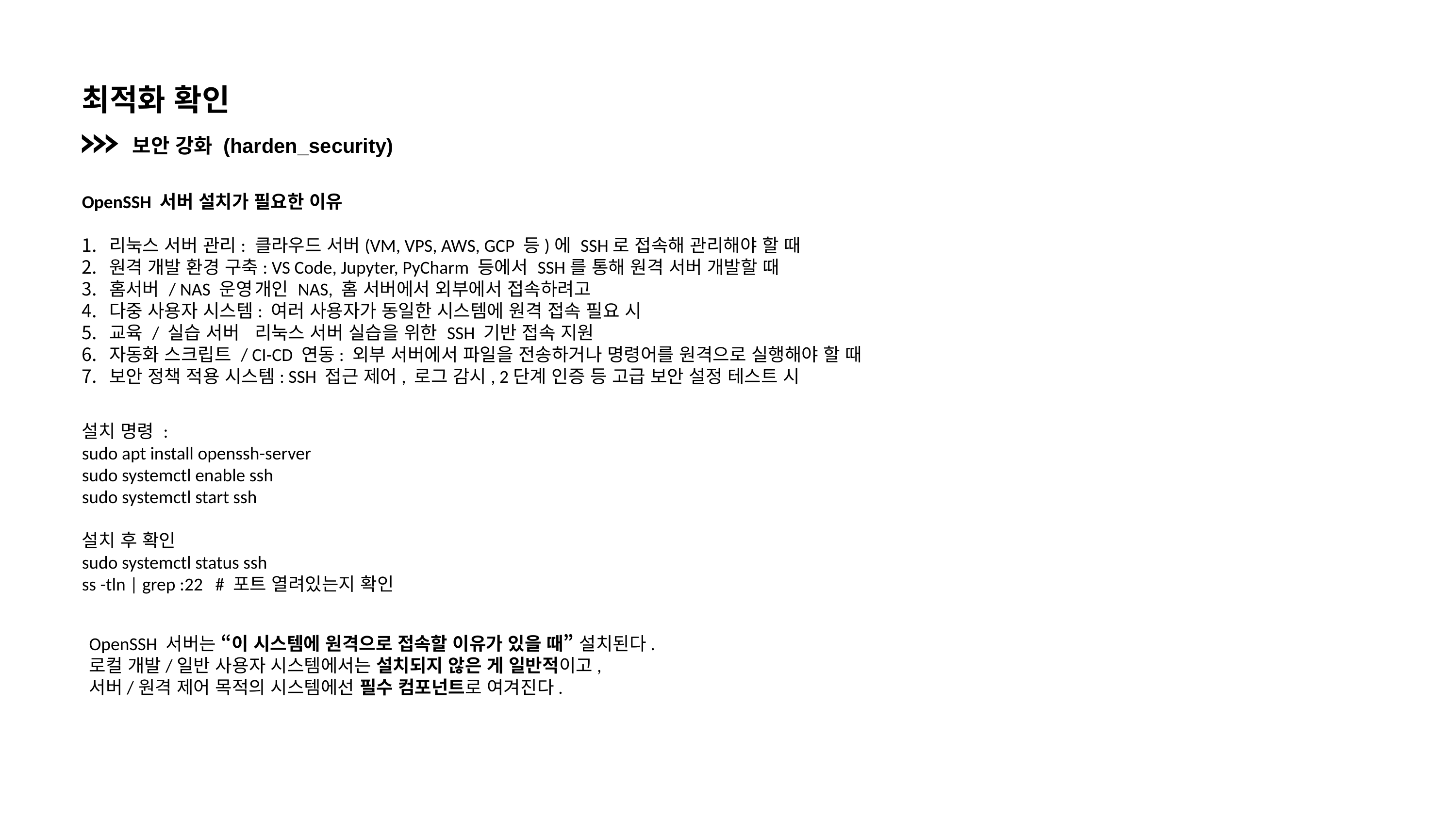

최적화 확인
보안 강화 (harden_security)

OpenSSH 서버 설치가 필요한 이유

리눅스 서버 관리:	클라우드 서버(VM, VPS, AWS, GCP 등)에 SSH로 접속해 관리해야 할 때
원격 개발 환경 구축: VS Code, Jupyter, PyCharm 등에서 SSH를 통해 원격 서버 개발할 때
홈서버 / NAS 운영	개인 NAS, 홈 서버에서 외부에서 접속하려고
다중 사용자 시스템: 여러 사용자가 동일한 시스템에 원격 접속 필요 시
교육 / 실습 서버	리눅스 서버 실습을 위한 SSH 기반 접속 지원
자동화 스크립트 / CI-CD 연동: 외부 서버에서 파일을 전송하거나 명령어를 원격으로 실행해야 할 때
보안 정책 적용 시스템: SSH 접근 제어, 로그 감시, 2단계 인증 등 고급 보안 설정 테스트 시
설치 명령 :
sudo apt install openssh-server
sudo systemctl enable ssh
sudo systemctl start ssh

설치 후 확인
sudo systemctl status ssh
ss -tln | grep :22   # 포트 열려있는지 확인

OpenSSH 서버는 “이 시스템에 원격으로 접속할 이유가 있을 때” 설치된다.
로컬 개발/일반 사용자 시스템에서는 설치되지 않은 게 일반적이고,
서버/원격 제어 목적의 시스템에선 필수 컴포넌트로 여겨진다.